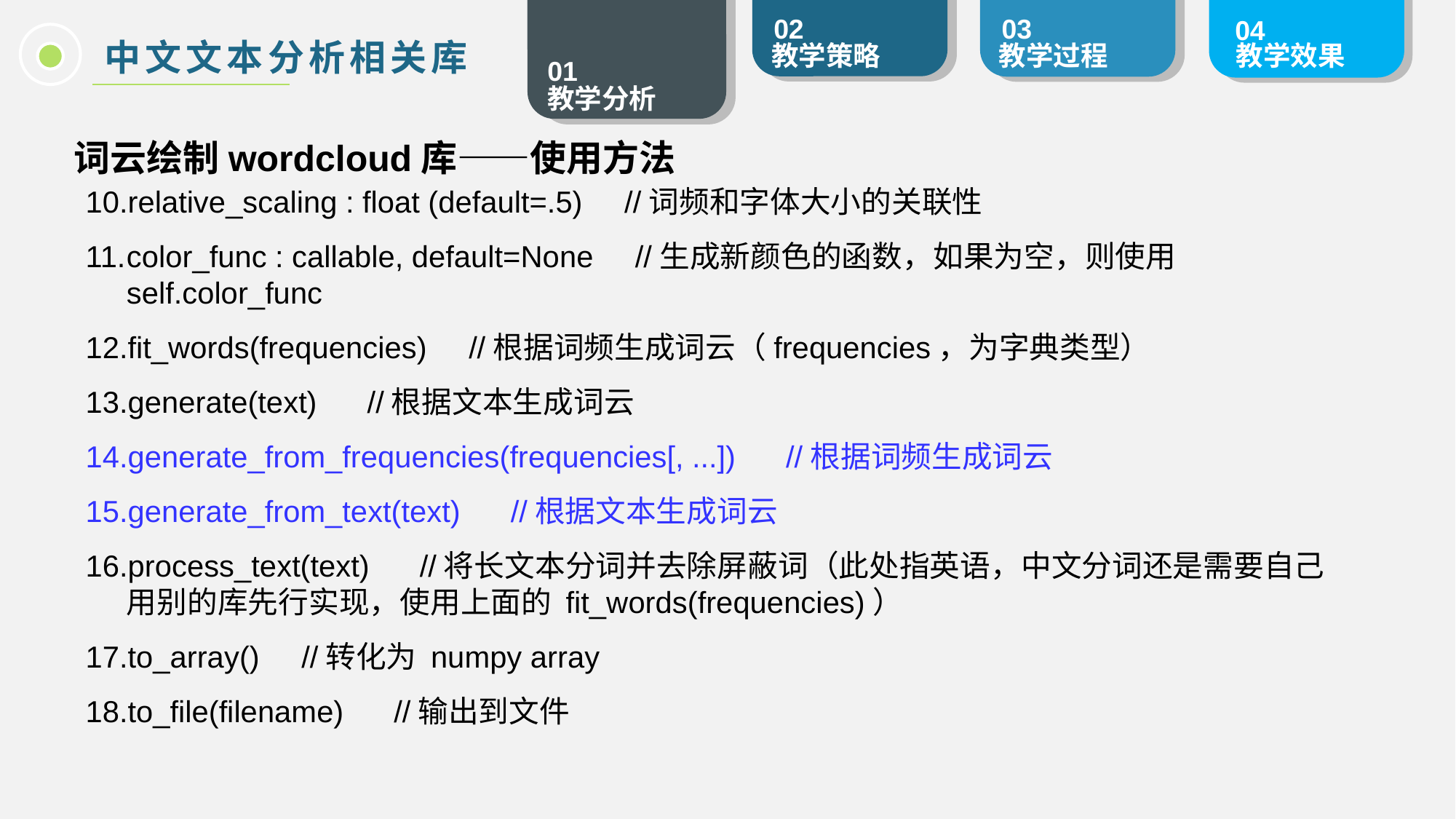

中文文本分析相关库
词云绘制wordcloud库——使用方法
relative_scaling : float (default=.5)     //词频和字体大小的关联性
color_func : callable, default=None     //生成新颜色的函数，如果为空，则使用 self.color_func
fit_words(frequencies)     //根据词频生成词云（frequencies，为字典类型）
generate(text)      //根据文本生成词云
generate_from_frequencies(frequencies[, ...])      //根据词频生成词云
generate_from_text(text)      //根据文本生成词云
process_text(text)      //将长文本分词并去除屏蔽词（此处指英语，中文分词还是需要自己用别的库先行实现，使用上面的 fit_words(frequencies)）
to_array()     //转化为 numpy array
to_file(filename)      //输出到文件